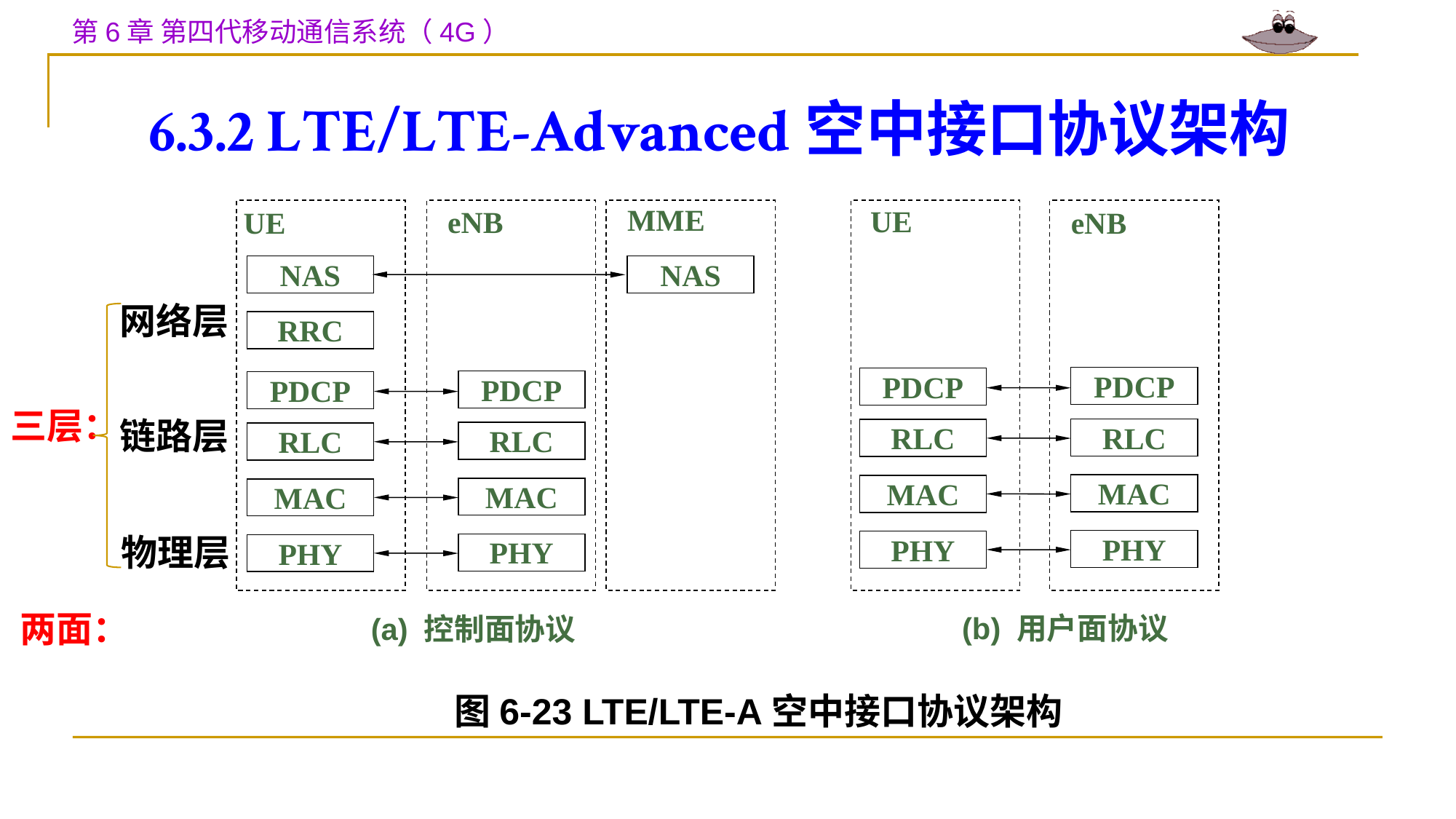

# 6.3.2 LTE/LTE-Advanced空中接口协议架构

MME
UE
eNB
UE
eNB
NAS
NAS

RRC
PDCP
PDCP
PDCP
PDCP

RLC
RLC
RLC
RLC

MAC
MAC
MAC
MAC

PHY
PHY
PHY
PHY

(b) 用户面协议

(a) 控制面协议
网络层

三层：
链路层
物理层
两面：
图6-23 LTE/LTE-A空中接口协议架构